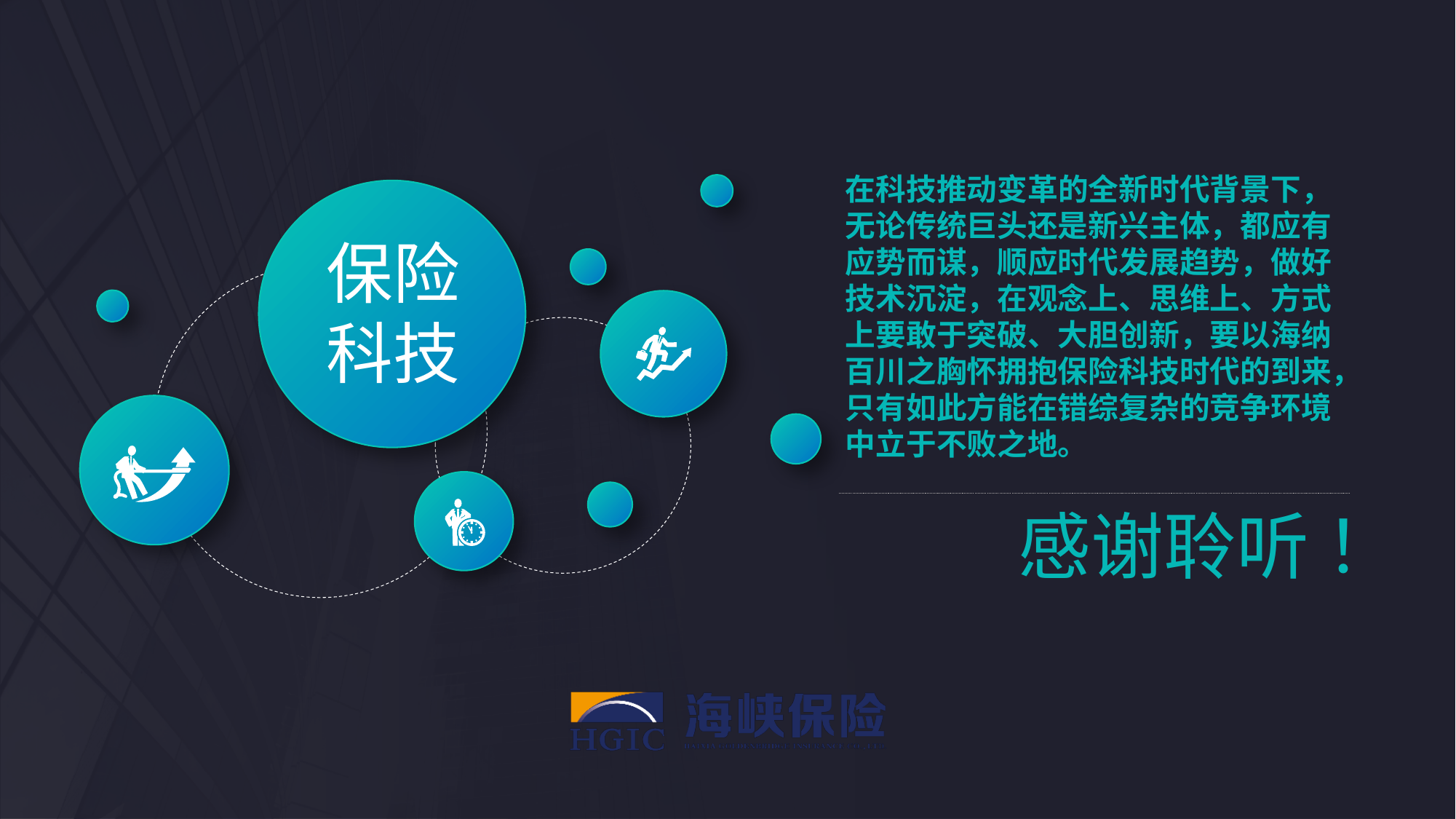

在科技推动变革的全新时代背景下，无论传统巨头还是新兴主体，都应有应势而谋，顺应时代发展趋势，做好技术沉淀，在观念上、思维上、方式上要敢于突破、大胆创新，要以海纳百川之胸怀拥抱保险科技时代的到来，只有如此方能在错综复杂的竞争环境中立于不败之地。

保险
科技

感谢聆听 ！